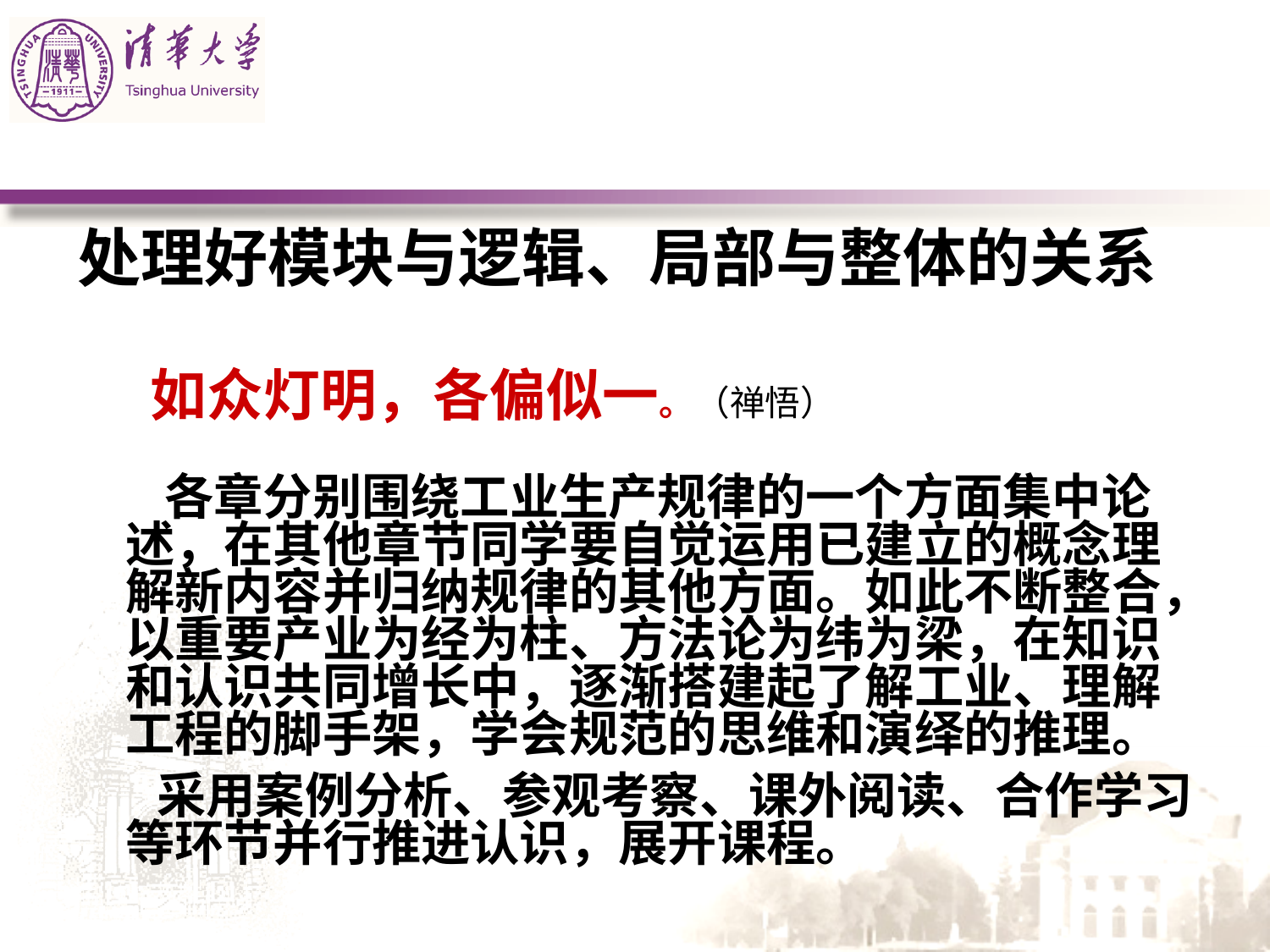

#
处理好模块与逻辑、局部与整体的关系

        如众灯明，各偏似一。（禅悟）

           各章分别围绕工业生产规律的一个方面集中论述，在其他章节同学要自觉运用已建立的概念理解新内容并归纳规律的其他方面。如此不断整合，以重要产业为经为柱、方法论为纬为梁，在知识和认识共同增长中，逐渐搭建起了解工业、理解工程的脚手架，学会规范的思维和演绎的推理。
      采用案例分析、参观考察、课外阅读、合作学习等环节并行推进认识，展开课程。